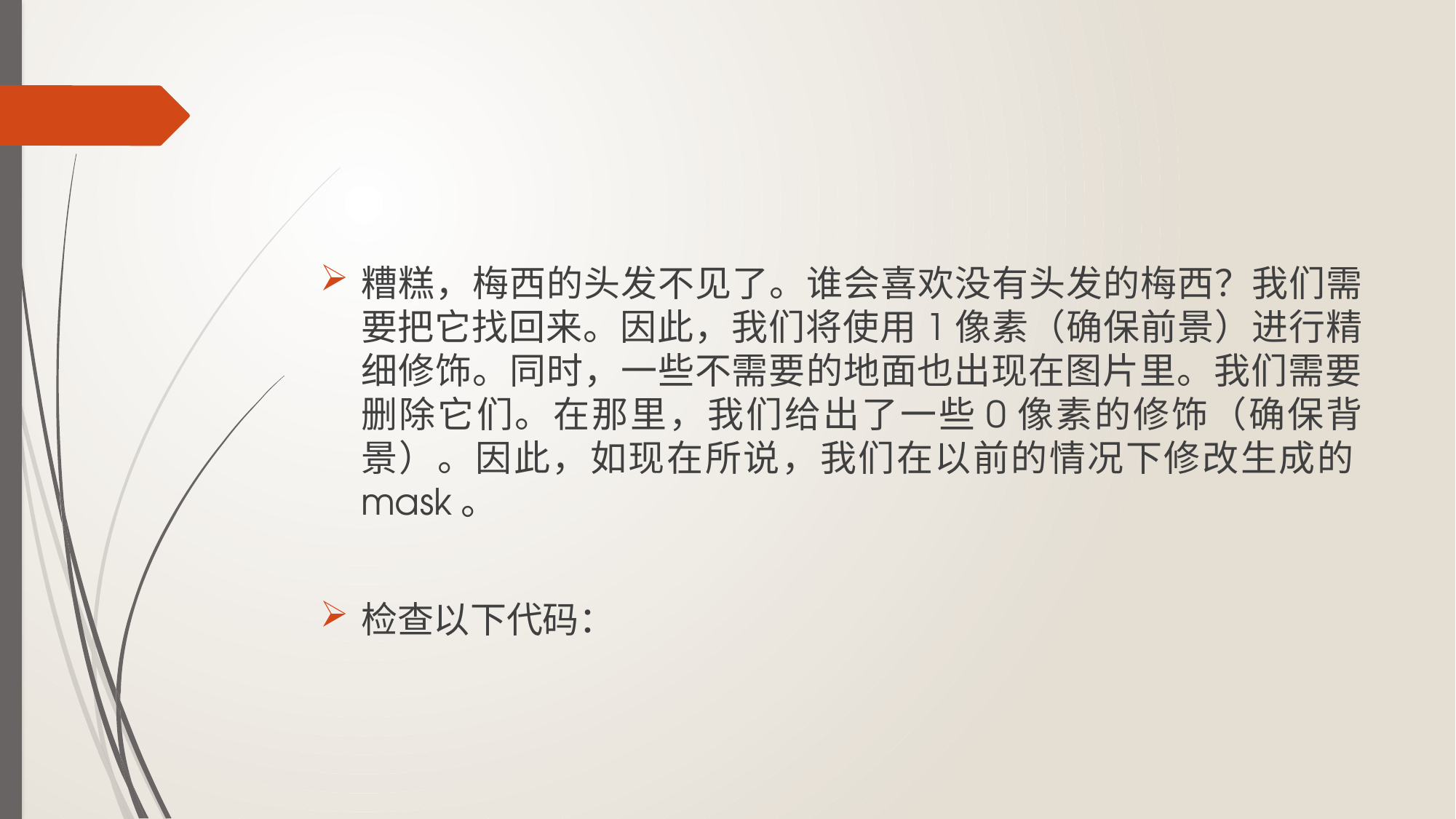

#
糟糕，梅西的头发不见了。谁会喜欢没有头发的梅西？我们需要把它找回来。因此，我们将使用1像素（确保前景）进行精细修饰。同时，一些不需要的地面也出现在图片里。我们需要删除它们。在那里，我们给出了一些0像素的修饰（确保背景）。因此，如现在所说，我们在以前的情况下修改生成的mask。

检查以下代码：